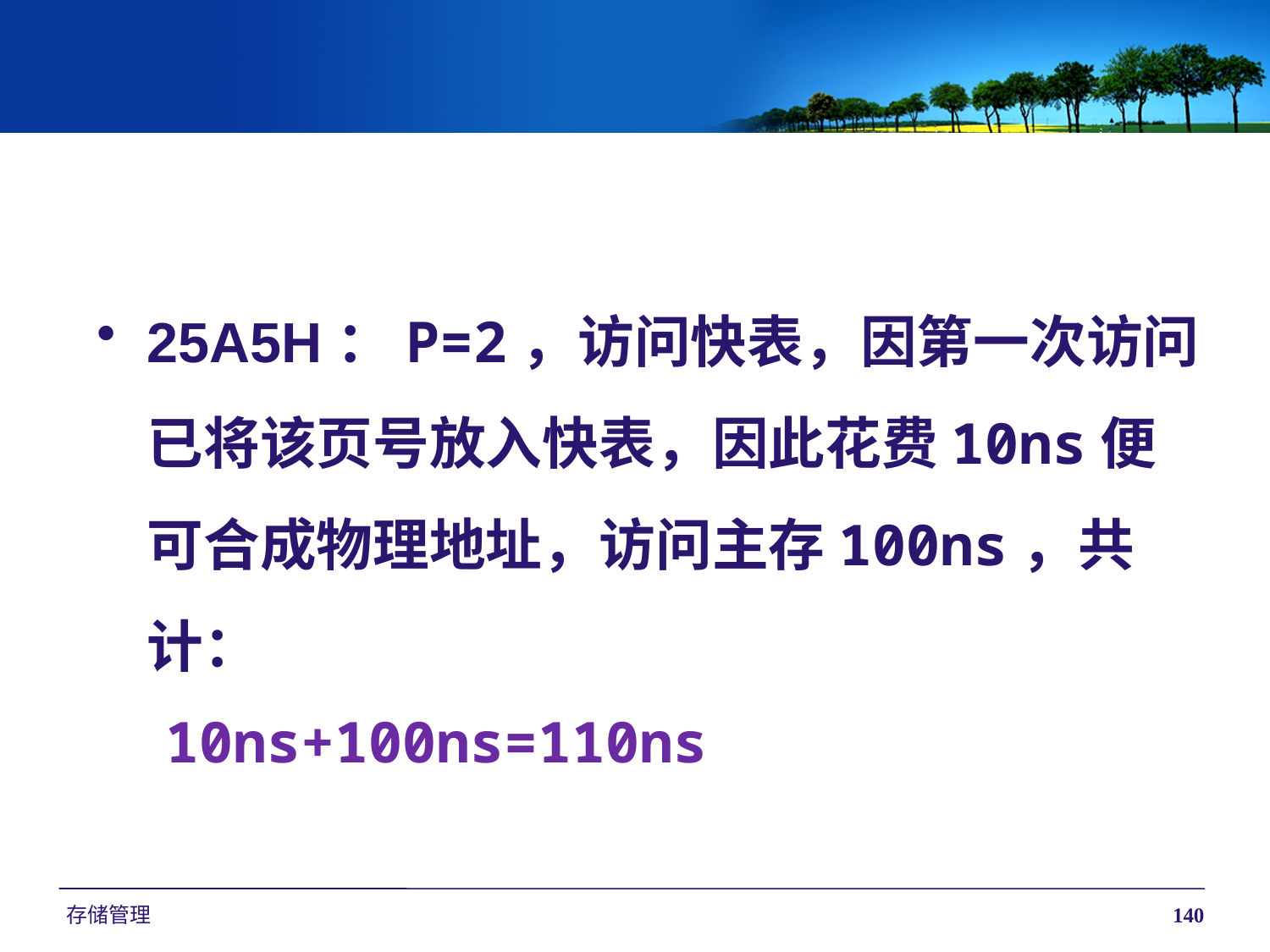

25A5H：P=2，访问快表，因第一次访问已将该页号放入快表，因此花费10ns便可合成物理地址，访问主存100ns，共计：
  10ns+100ns=110ns
存储管理
140